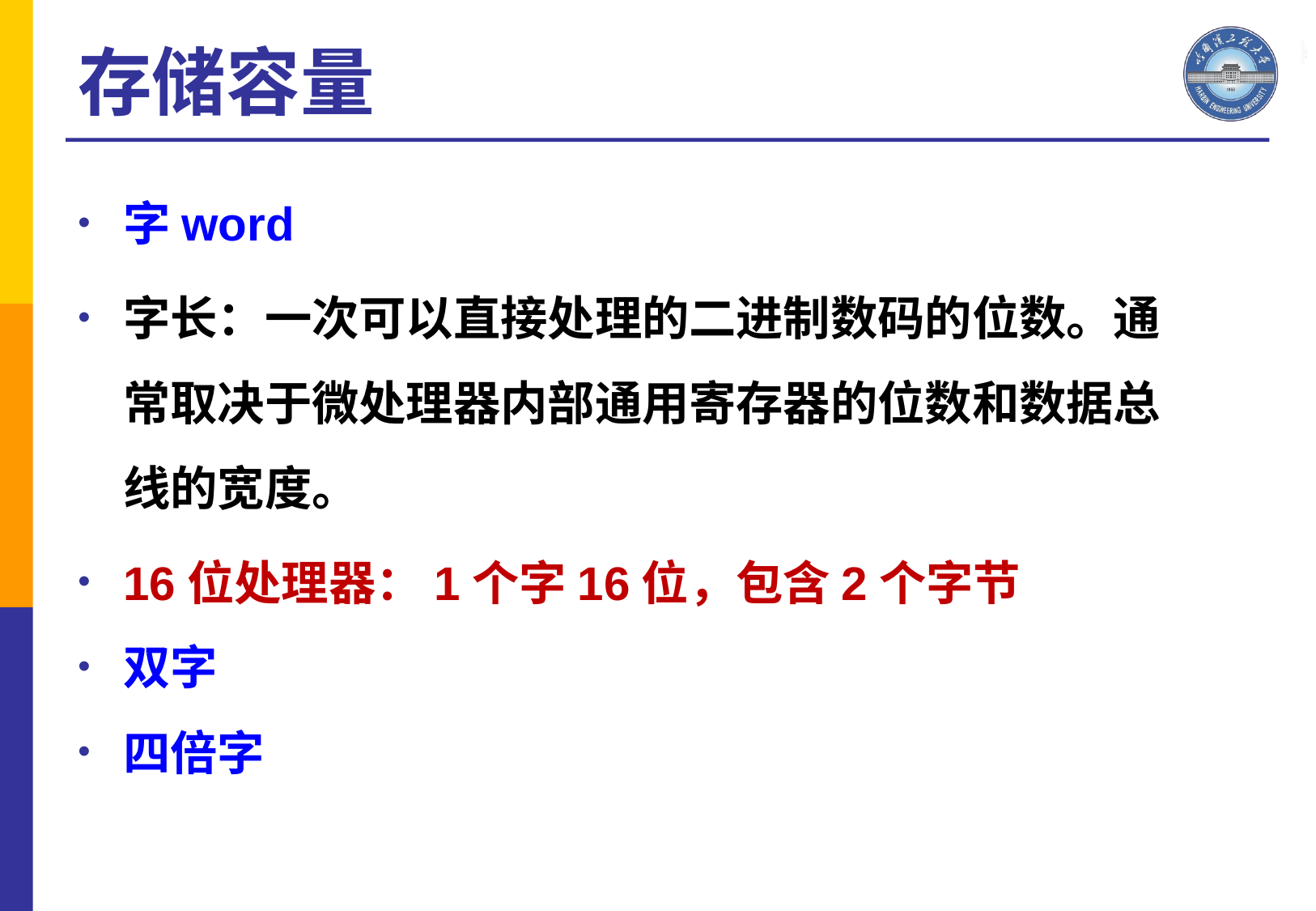

存储容量
字word
字长：一次可以直接处理的二进制数码的位数。通常取决于微处理器内部通用寄存器的位数和数据总线的宽度。
16位处理器：1个字16位，包含2个字节

双字

四倍字